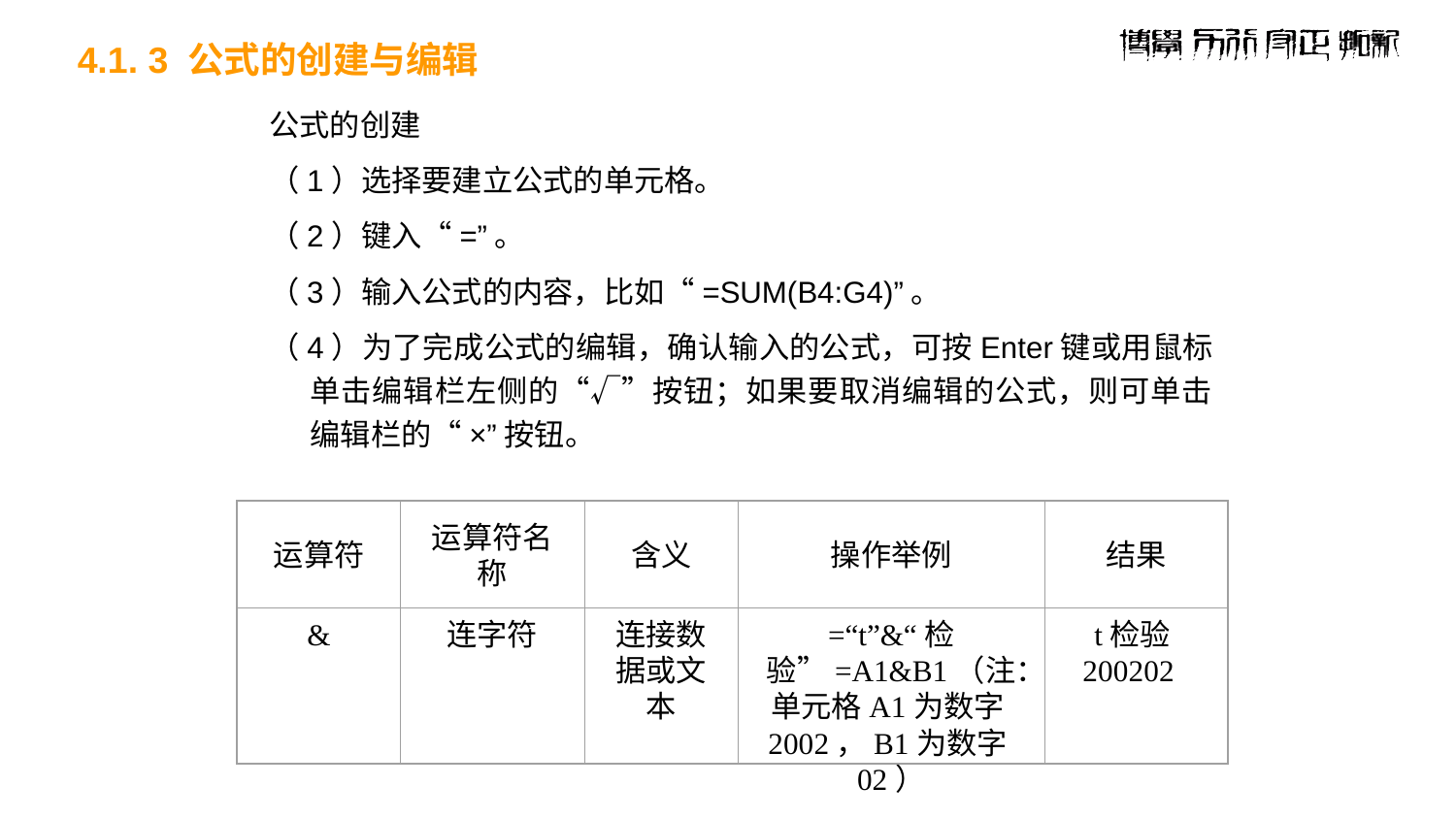

# 4.1. 3 公式的创建与编辑
公式的创建
（1）选择要建立公式的单元格。
（2）键入“=”。
（3）输入公式的内容，比如“=SUM(B4:G4)”。
（4）为了完成公式的编辑，确认输入的公式，可按Enter键或用鼠标单击编辑栏左侧的“√”按钮；如果要取消编辑的公式，则可单击编辑栏的“×”按钮。

运算符

运算符名称

含义

操作举例

结果

&

连字符

连接数据或文本

=“t”&“检验”=A1&B1（注：单元格A1为数字2002，B1为数字02）

t检验200202